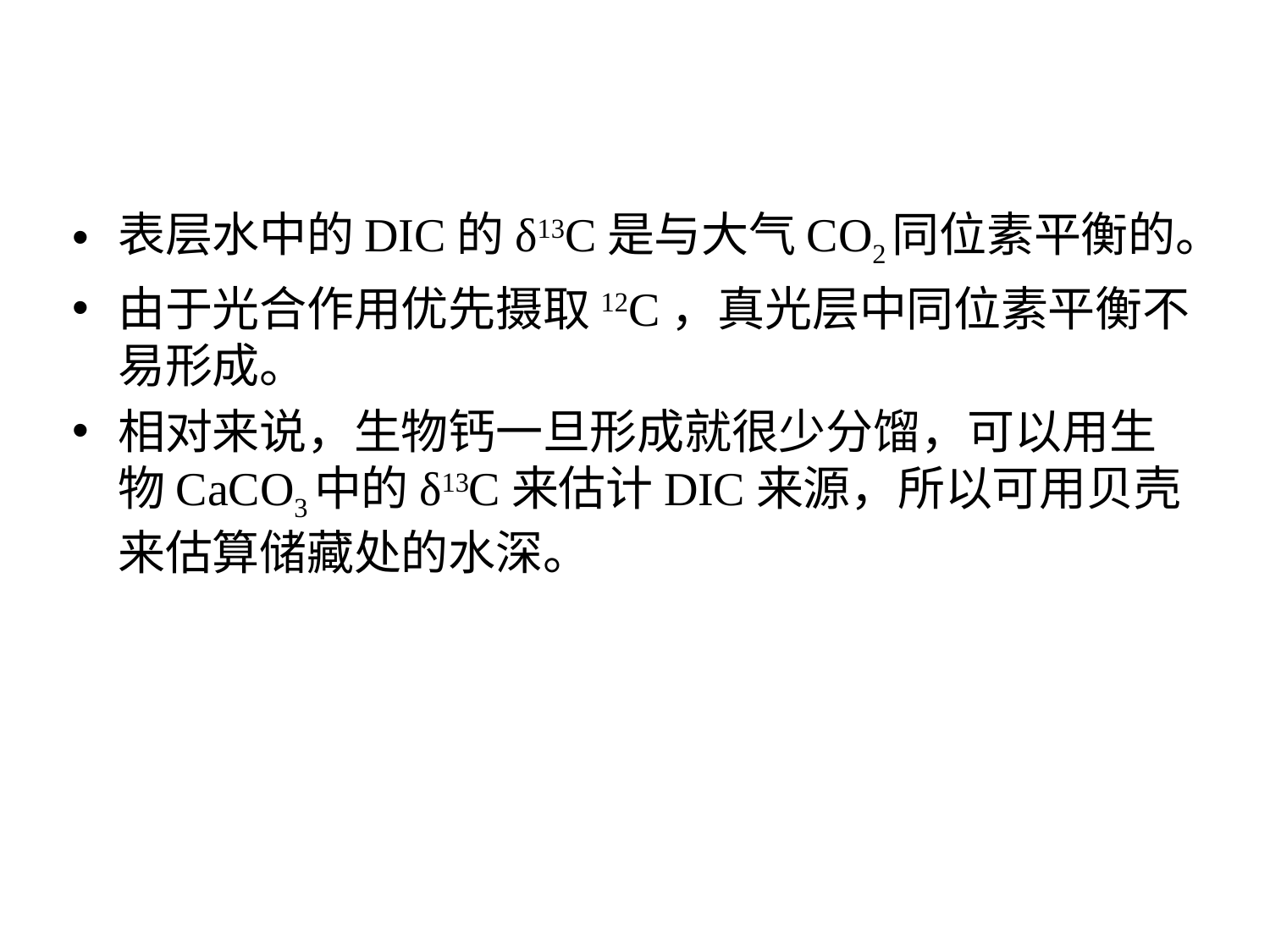

表层水中的DIC的δ13C是与大气CO2同位素平衡的。
由于光合作用优先摄取12C，真光层中同位素平衡不易形成。
相对来说，生物钙一旦形成就很少分馏，可以用生物CaCO3中的δ13C来估计DIC来源，所以可用贝壳来估算储藏处的水深。